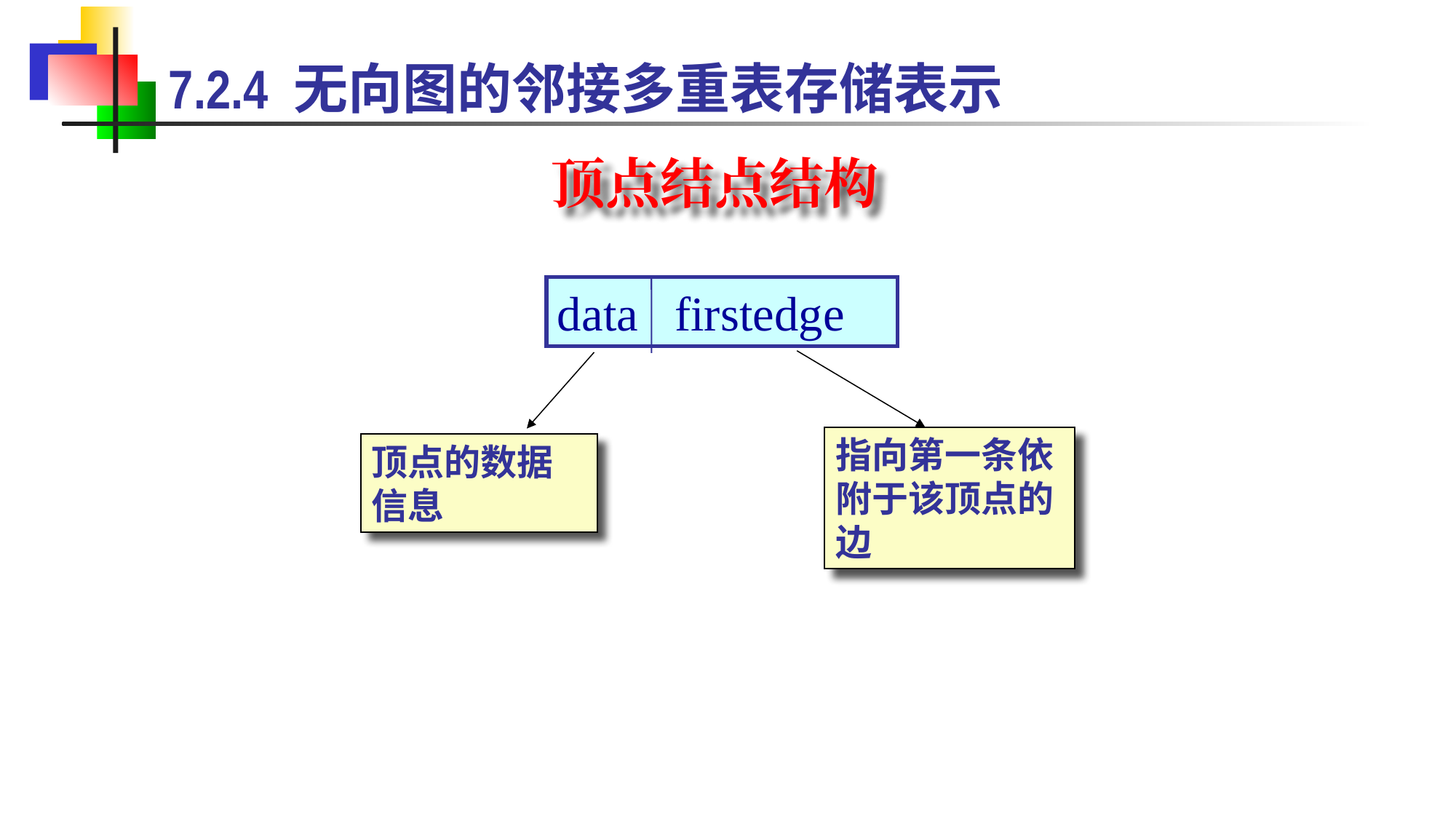

7.2.4 无向图的邻接多重表存储表示
顶点结点结构
data   firstedge

指向第一条依附于该顶点的边
顶点的数据信息